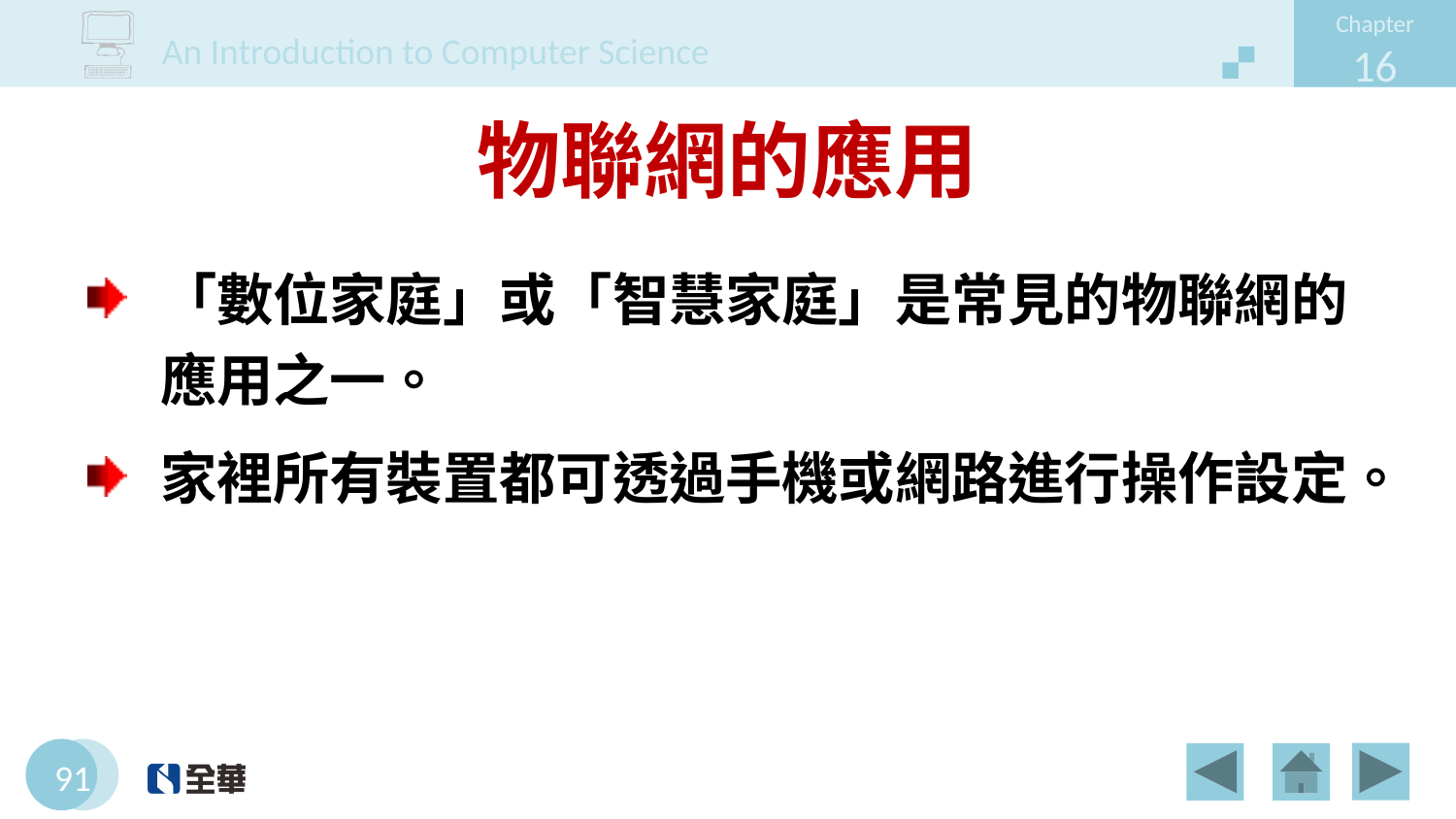

# 物聯網的應用
「數位家庭」或「智慧家庭」是常見的物聯網的應用之一。
家裡所有裝置都可透過手機或網路進行操作設定。